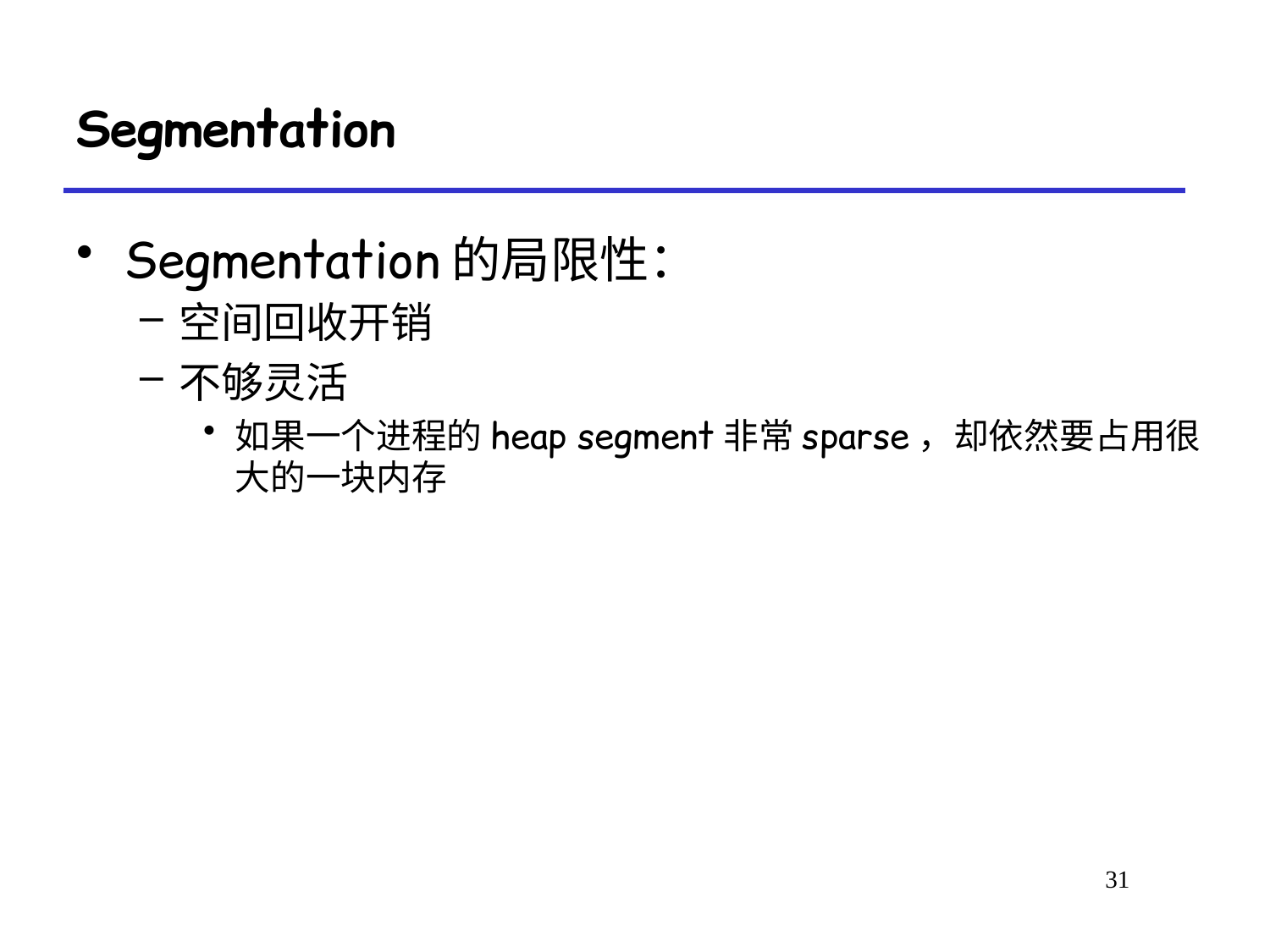

# Segmentation
Segmentation的局限性：
空间回收开销
不够灵活
如果一个进程的heap segment非常sparse，却依然要占用很大的一块内存

31